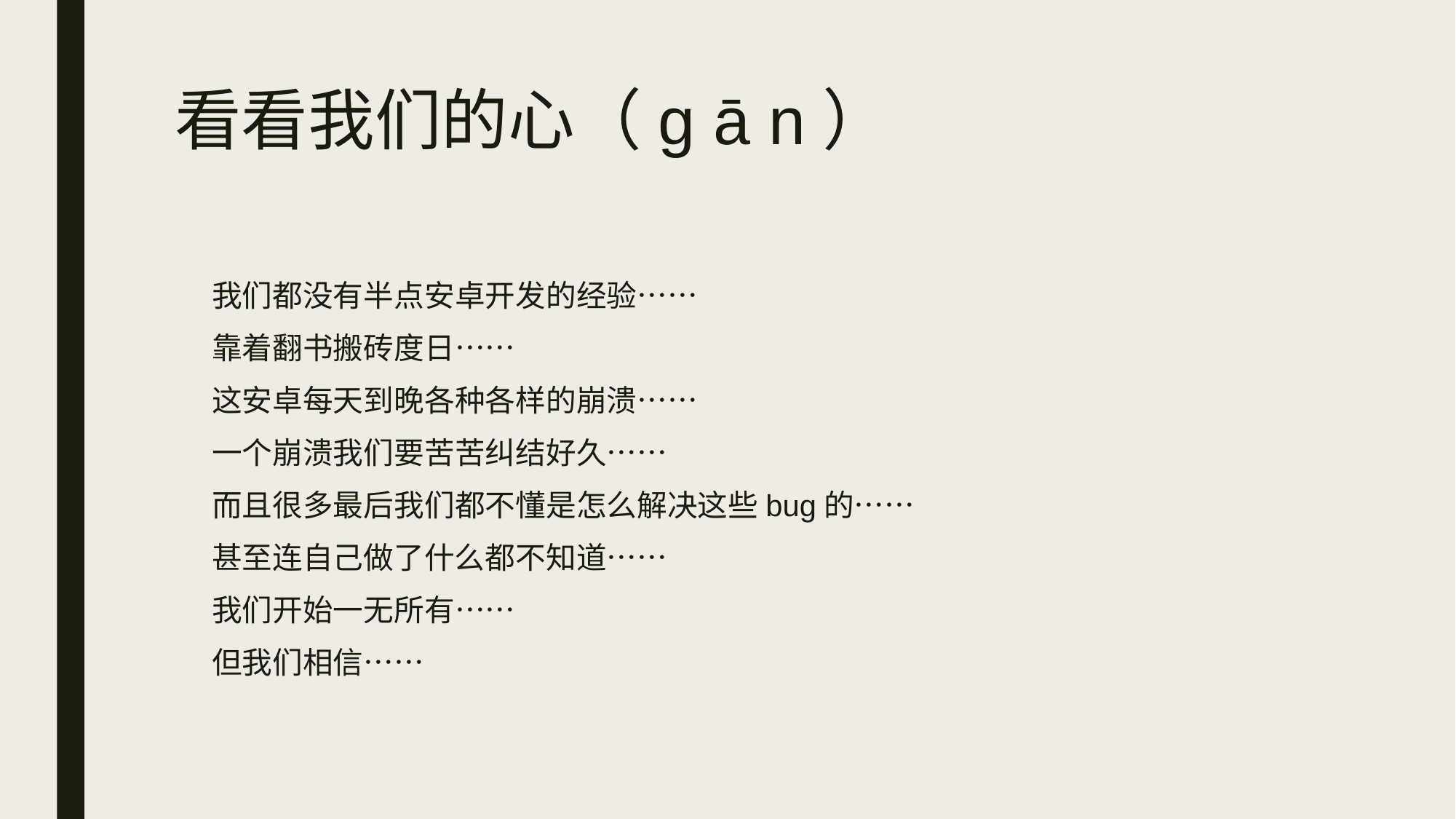

# 看看我们的心（g ā n）
我们都没有半点安卓开发的经验……
靠着翻书搬砖度日……
这安卓每天到晚各种各样的崩溃……
一个崩溃我们要苦苦纠结好久……
而且很多最后我们都不懂是怎么解决这些bug的……
甚至连自己做了什么都不知道……
我们开始一无所有……
但我们相信……